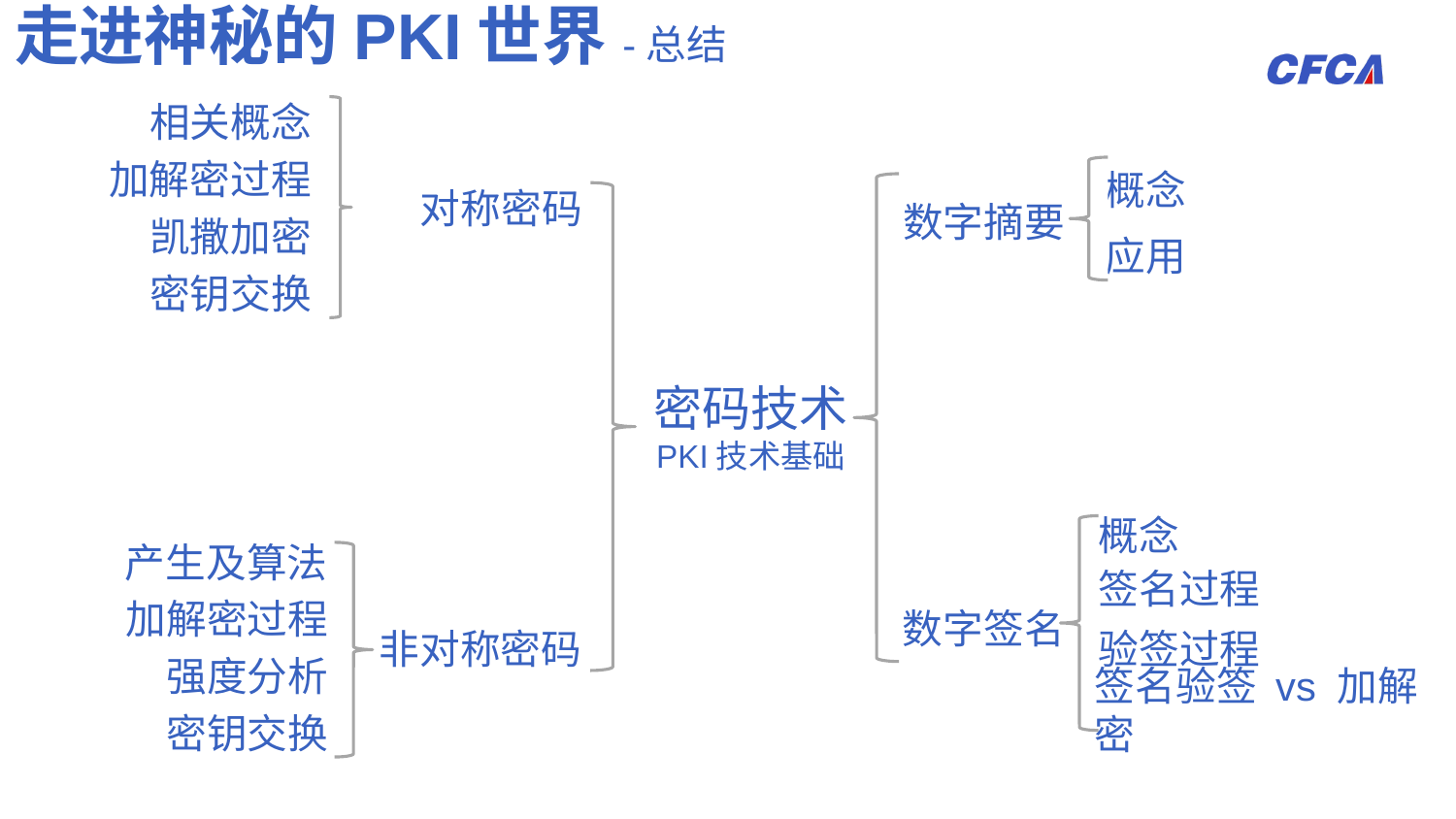

走进神秘的PKI世界-总结
相关概念

加解密过程

概念

对称密码
数字摘要
凯撒加密
应用
密钥交换
密码技术
PKI技术基础
概念

产生及算法

签名过程
加解密过程
数字签名
验签过程
非对称密码
强度分析
签名验签 vs 加解密
密钥交换